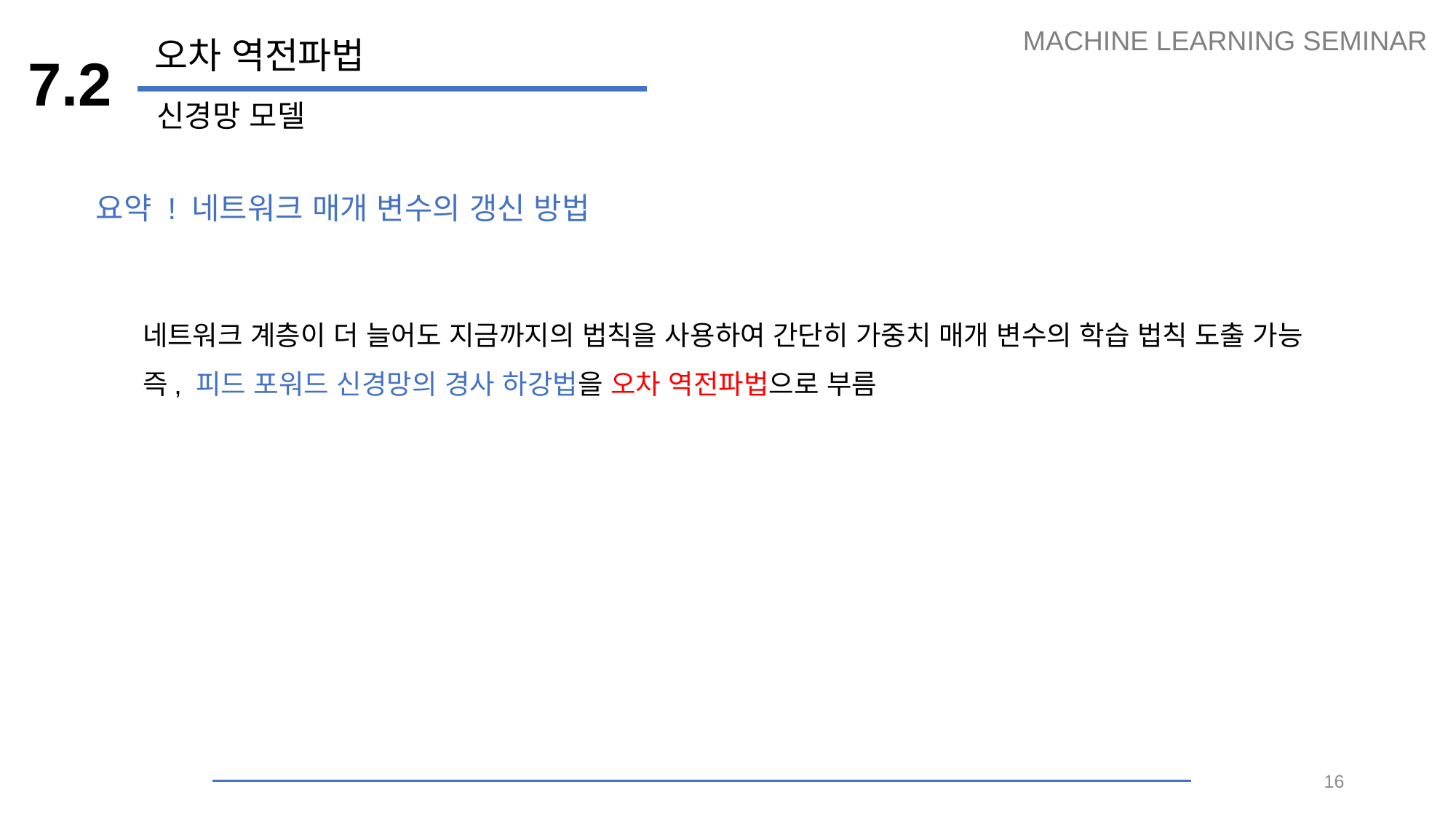

MACHINE LEARNING SEMINAR
오차 역전파법
7.2

신경망 모델
요약 ! 네트워크 매개 변수의 갱신 방법
네트워크 계층이 더 늘어도 지금까지의 법칙을 사용하여 간단히 가중치 매개 변수의 학습 법칙 도출 가능
즉, 피드 포워드 신경망의 경사 하강법을 오차 역전파법으로 부름
16